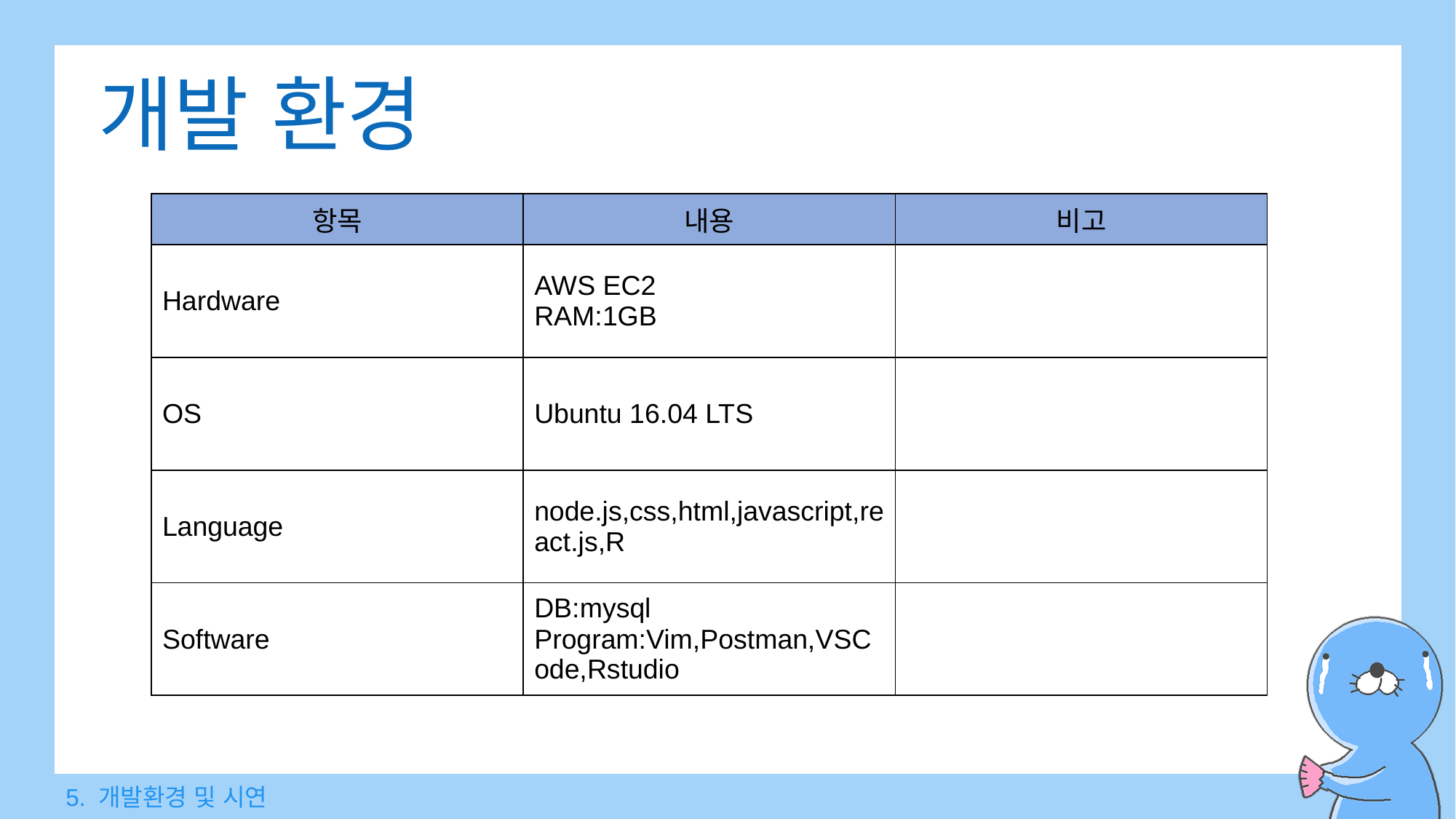

개발 환경
| 항목 | 내용 | 비고 |
| --- | --- | --- |
| Hardware | AWS EC2 RAM:1GB |  |
| OS | Ubuntu 16.04 LTS |  |
| Language | node.js,css,html,javascript,react.js,R |  |
| Software | DB:mysql Program:Vim,Postman,VSCode,Rstudio |  |

5. 개발환경 및 시연